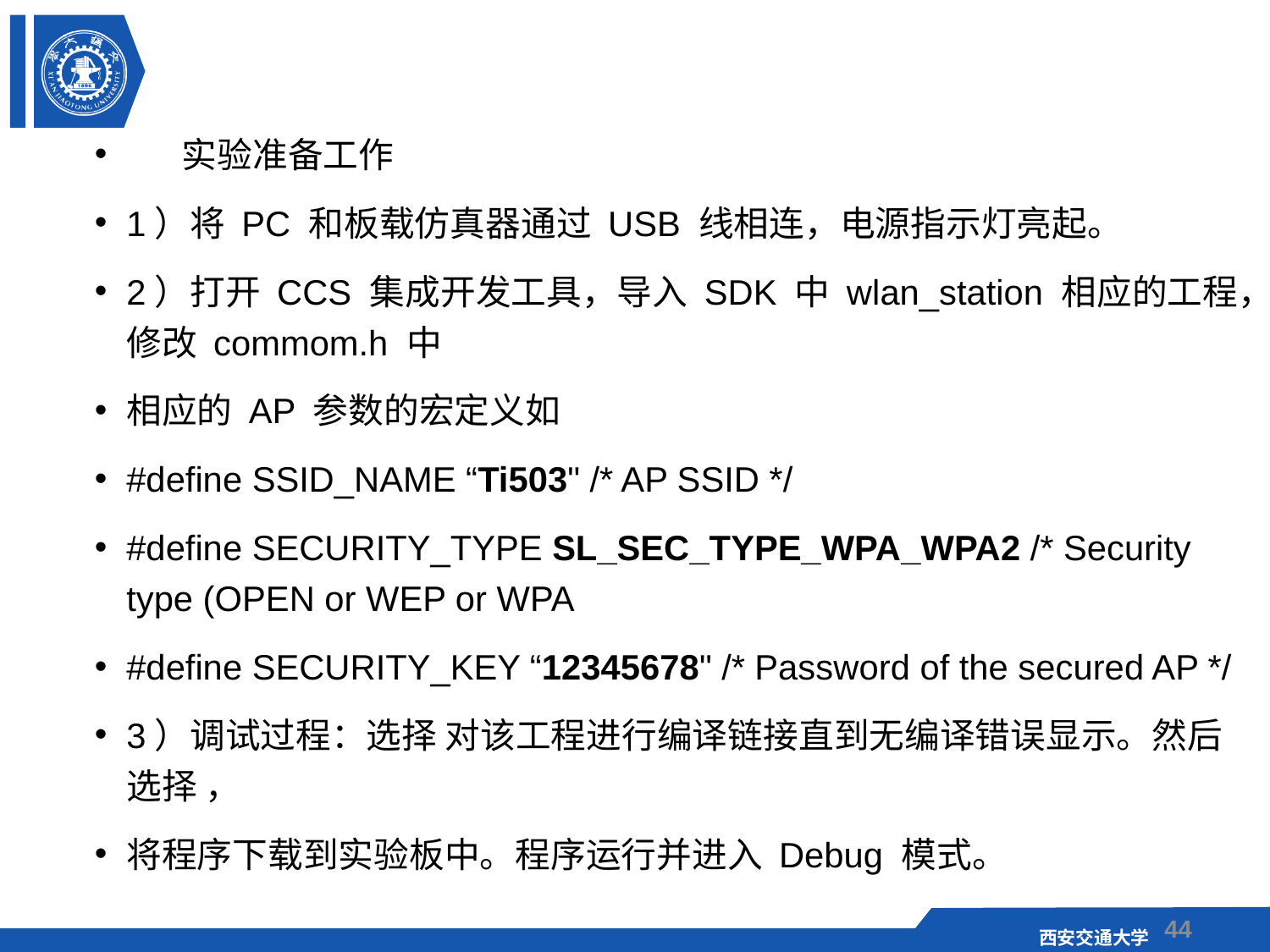

实验准备工作
1）将 PC 和板载仿真器通过 USB 线相连，电源指示灯亮起。
2）打开 CCS 集成开发工具，导入 SDK 中 wlan_station 相应的工程，修改 commom.h 中
相应的 AP 参数的宏定义如
#define SSID_NAME “Ti503" /* AP SSID */
#define SECURITY_TYPE SL_SEC_TYPE_WPA_WPA2 /* Security type (OPEN or WEP or WPA
#define SECURITY_KEY “12345678" /* Password of the secured AP */
3）调试过程：选择 对该工程进行编译链接直到无编译错误显示。然后选择 ，
将程序下载到实验板中。程序运行并进入 Debug 模式。

44